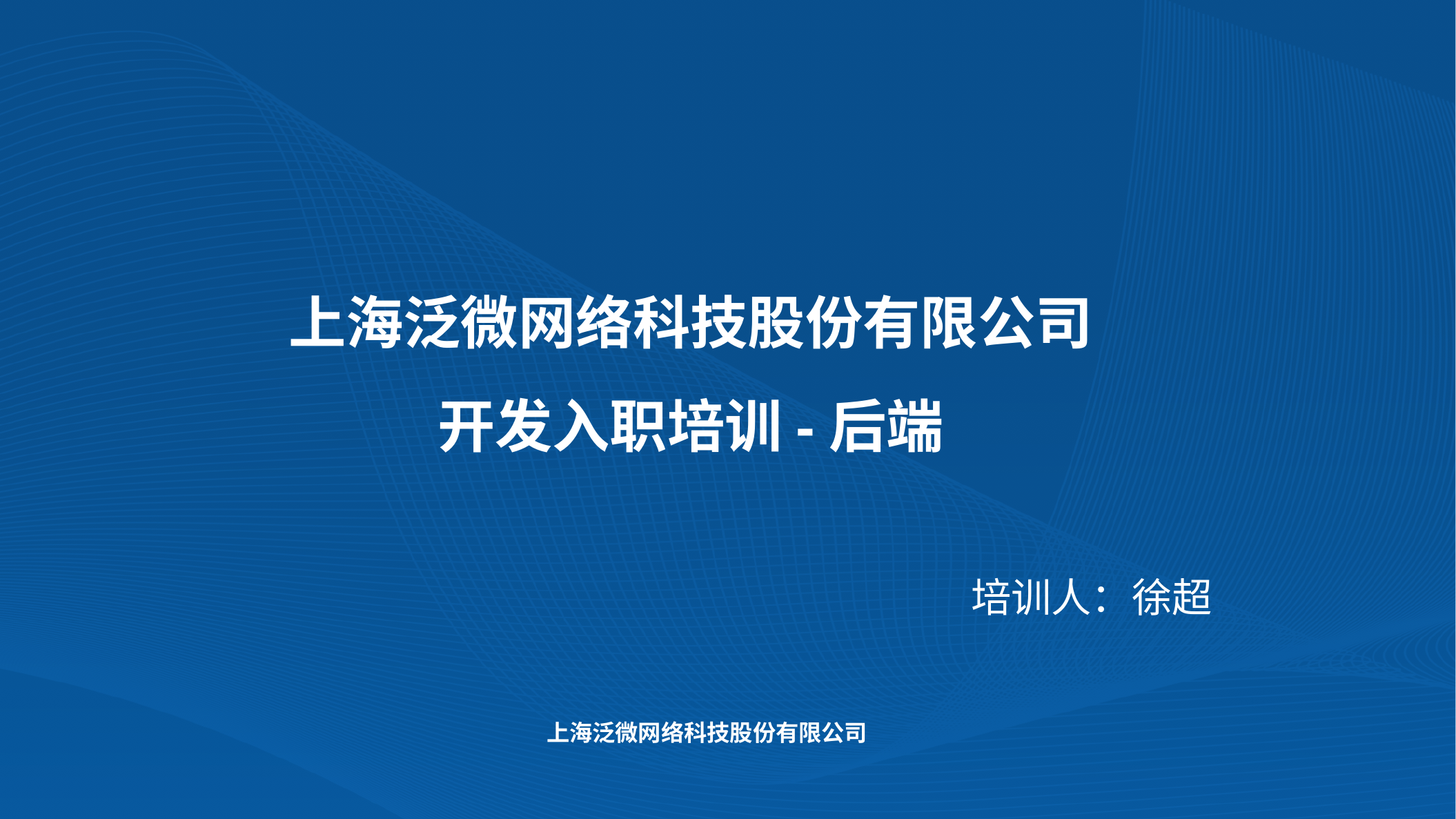

上海泛微网络科技股份有限公司
开发入职培训-后端
培训人：徐超
上海泛微网络科技股份有限公司